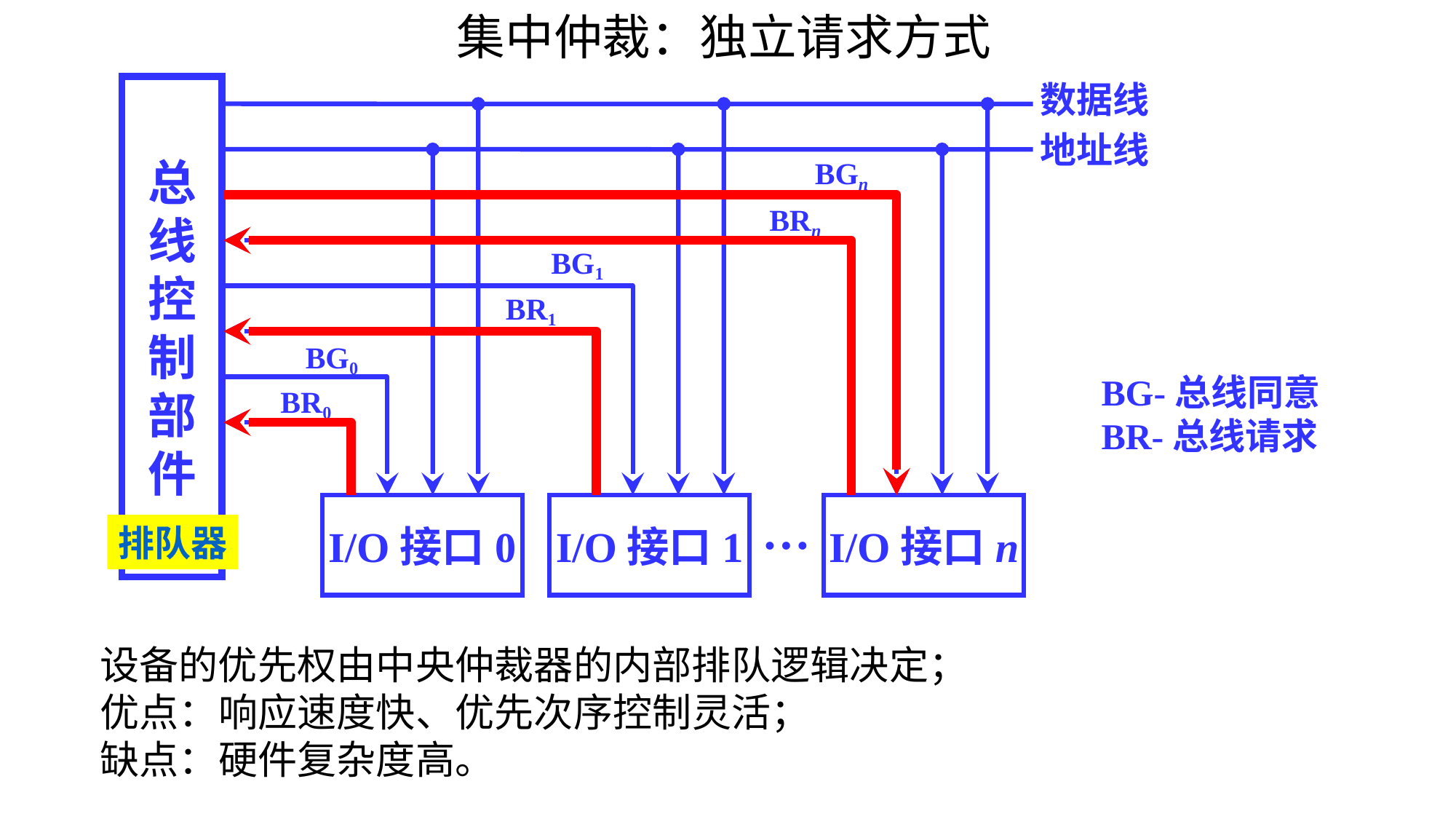

集中仲裁：独立请求方式
数据线
总
线
控
制
部
件

地址线

BGn

BRn

BG1

BR1

BG-总线同意
BR-总线请求

BG0

BR0

I/O接口0
I/O接口1
…
I/O接口n

排队器
设备的优先权由中央仲裁器的内部排队逻辑决定；
优点：响应速度快、优先次序控制灵活；
缺点：硬件复杂度高。